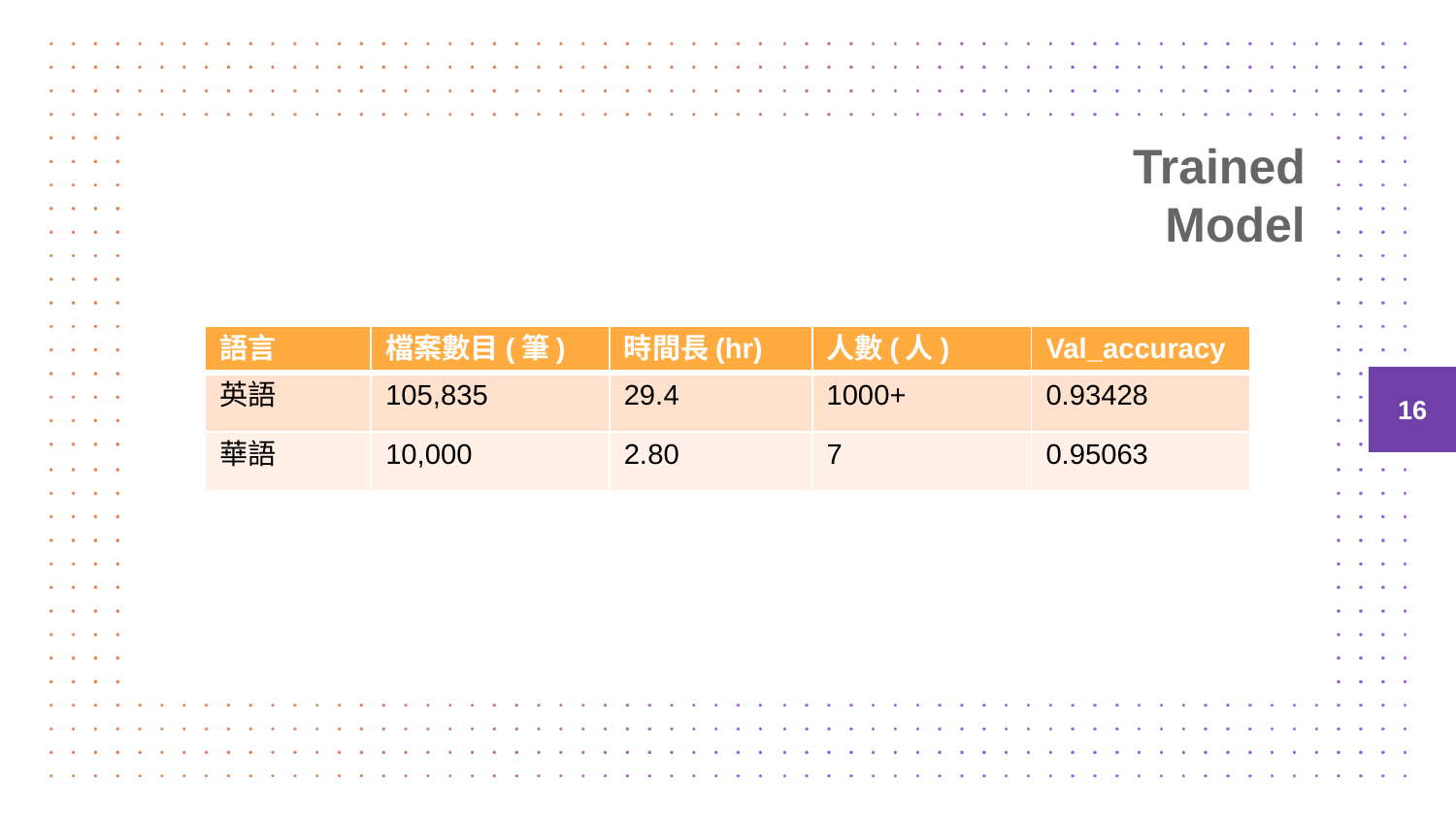

# Trained Model
| 語言 | 檔案數目(筆) | 時間長(hr) | 人數(人) | Val\_accuracy |
| --- | --- | --- | --- | --- |
| 英語 | 105,835 | 29.4 | 1000+ | 0.93428 |
| 華語 | 10,000 | 2.80 | 7 | 0.95063 |
16